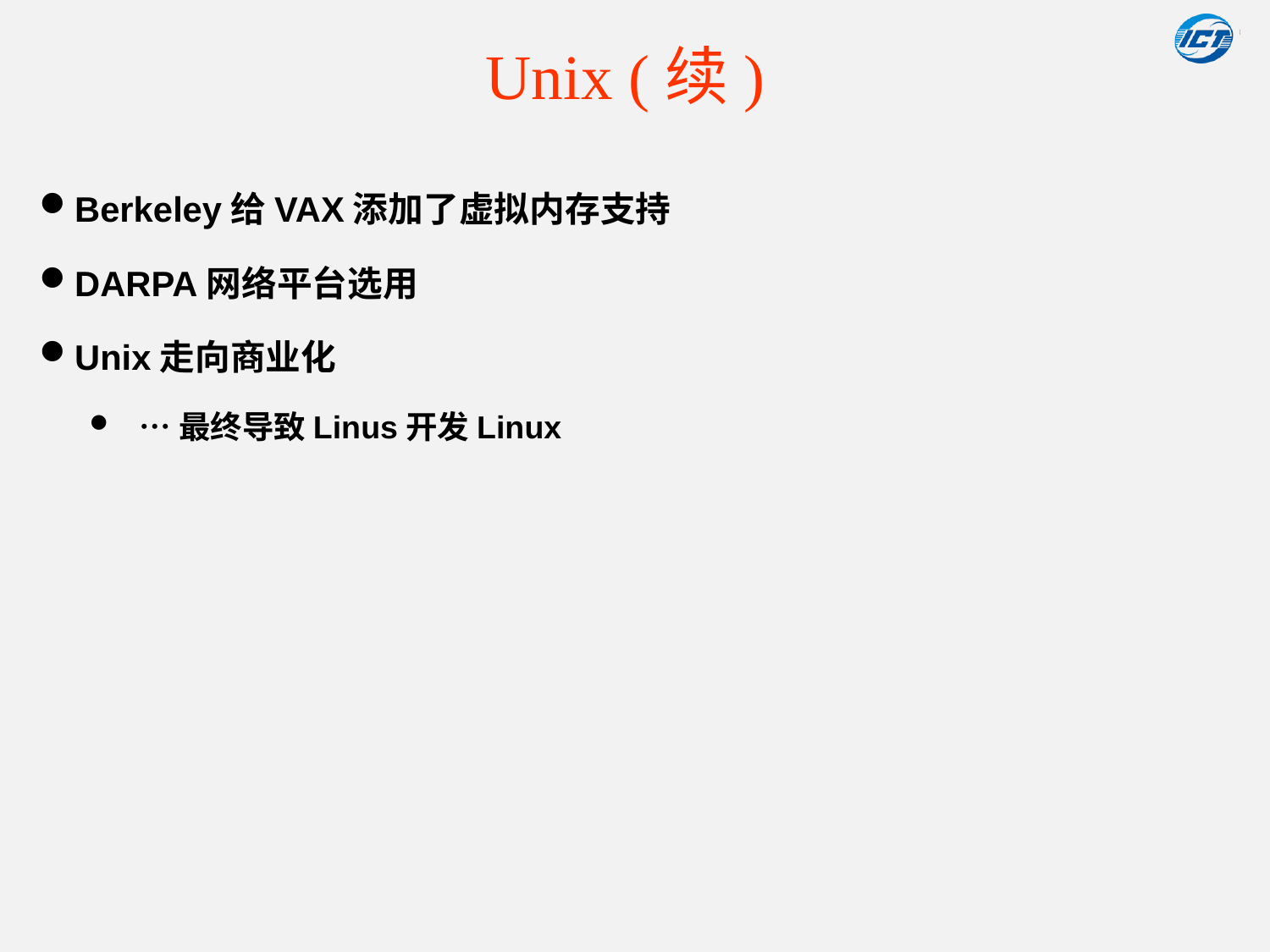

# Unix (续)
Berkeley给VAX添加了虚拟内存支持
DARPA网络平台选用
Unix走向商业化
…最终导致Linus开发Linux